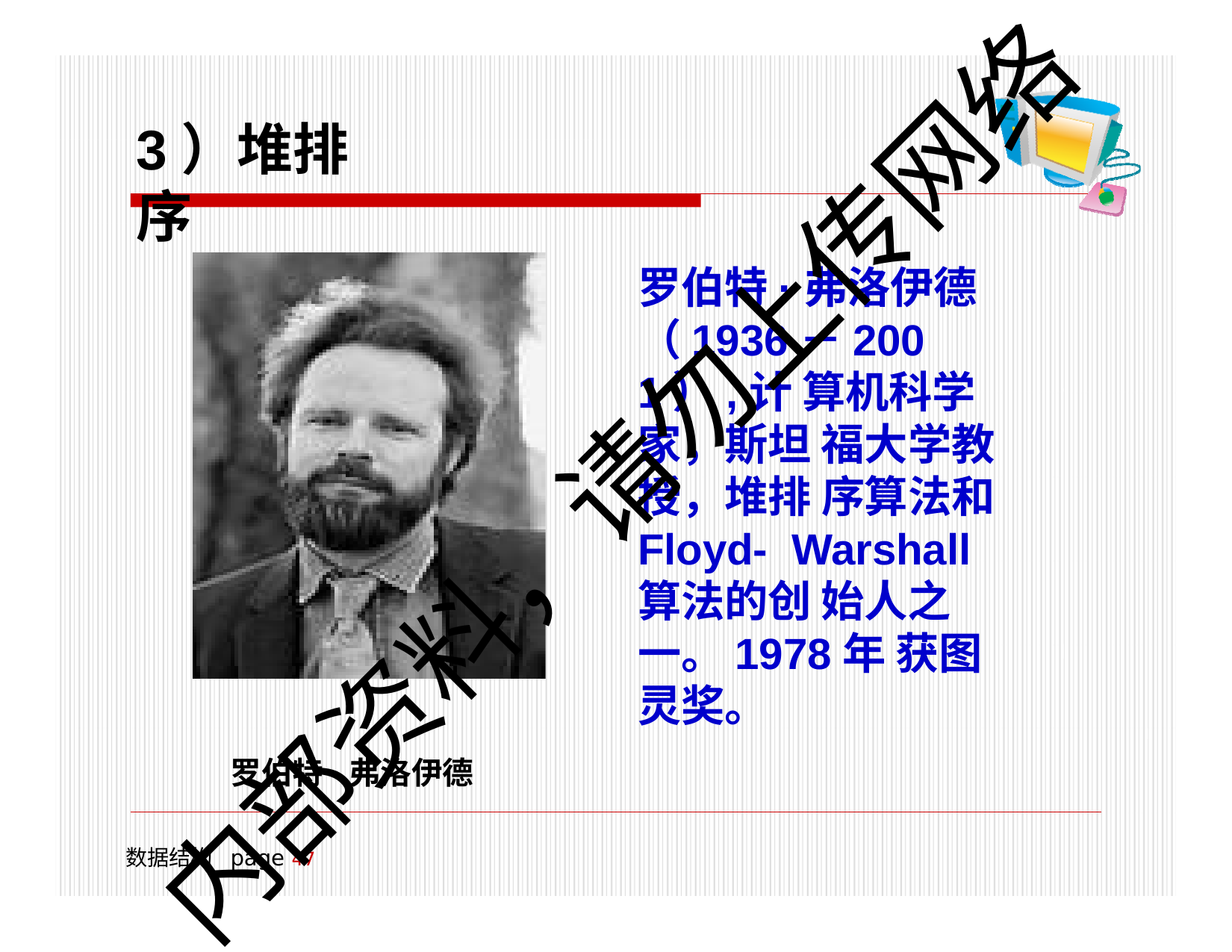

# 3）堆排序

罗伯特·弗洛伊德
（1936－2001）,计 算机科学家，斯坦 福大学教授，堆排 序算法和Floyd-  Warshall算法的创 始人之一。1978年 获图灵奖。
罗伯特·弗洛伊德
内部资料，请勿上传网络

数据结构	page 47